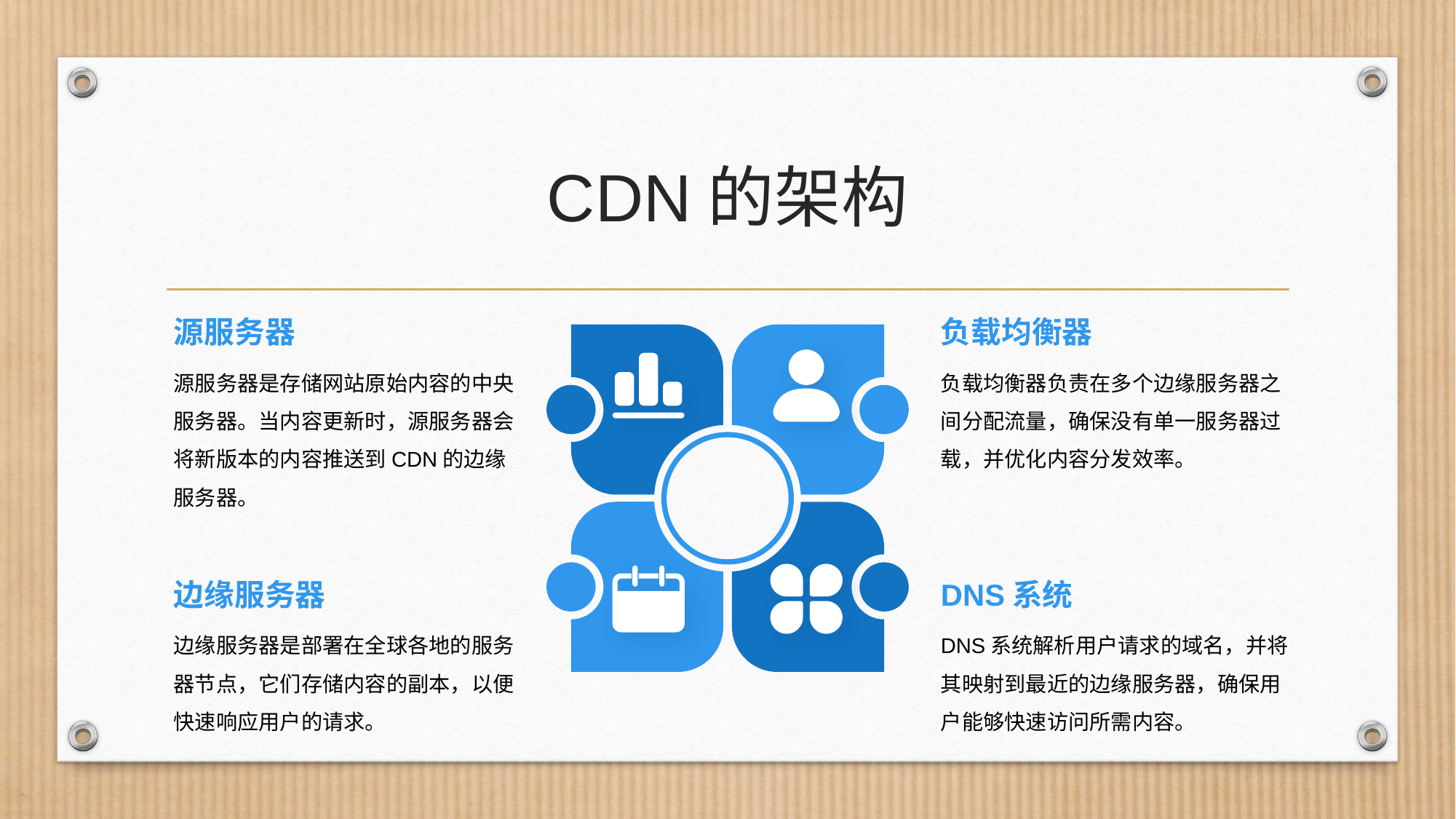

# CDN的架构
源服务器
负载均衡器

源服务器是存储网站原始内容的中央服务器。当内容更新时，源服务器会将新版本的内容推送到CDN的边缘服务器。
负载均衡器负责在多个边缘服务器之间分配流量，确保没有单一服务器过载，并优化内容分发效率。

边缘服务器
DNS系统

边缘服务器是部署在全球各地的服务器节点，它们存储内容的副本，以便快速响应用户的请求。
DNS系统解析用户请求的域名，并将其映射到最近的边缘服务器，确保用户能够快速访问所需内容。